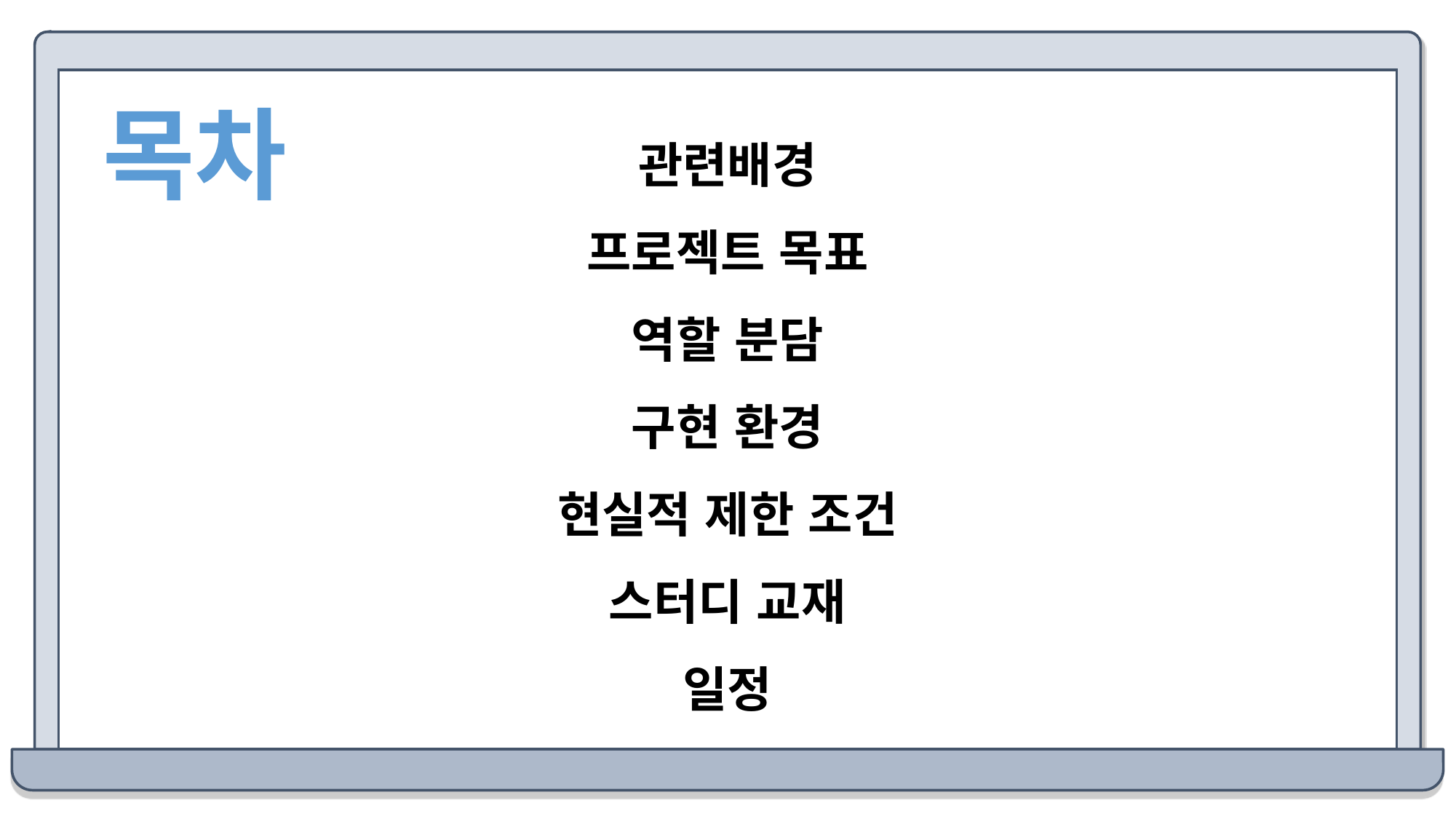

목차
관련배경
프로젝트 목표
역할 분담
구현 환경
현실적 제한 조건
스터디 교재
일정